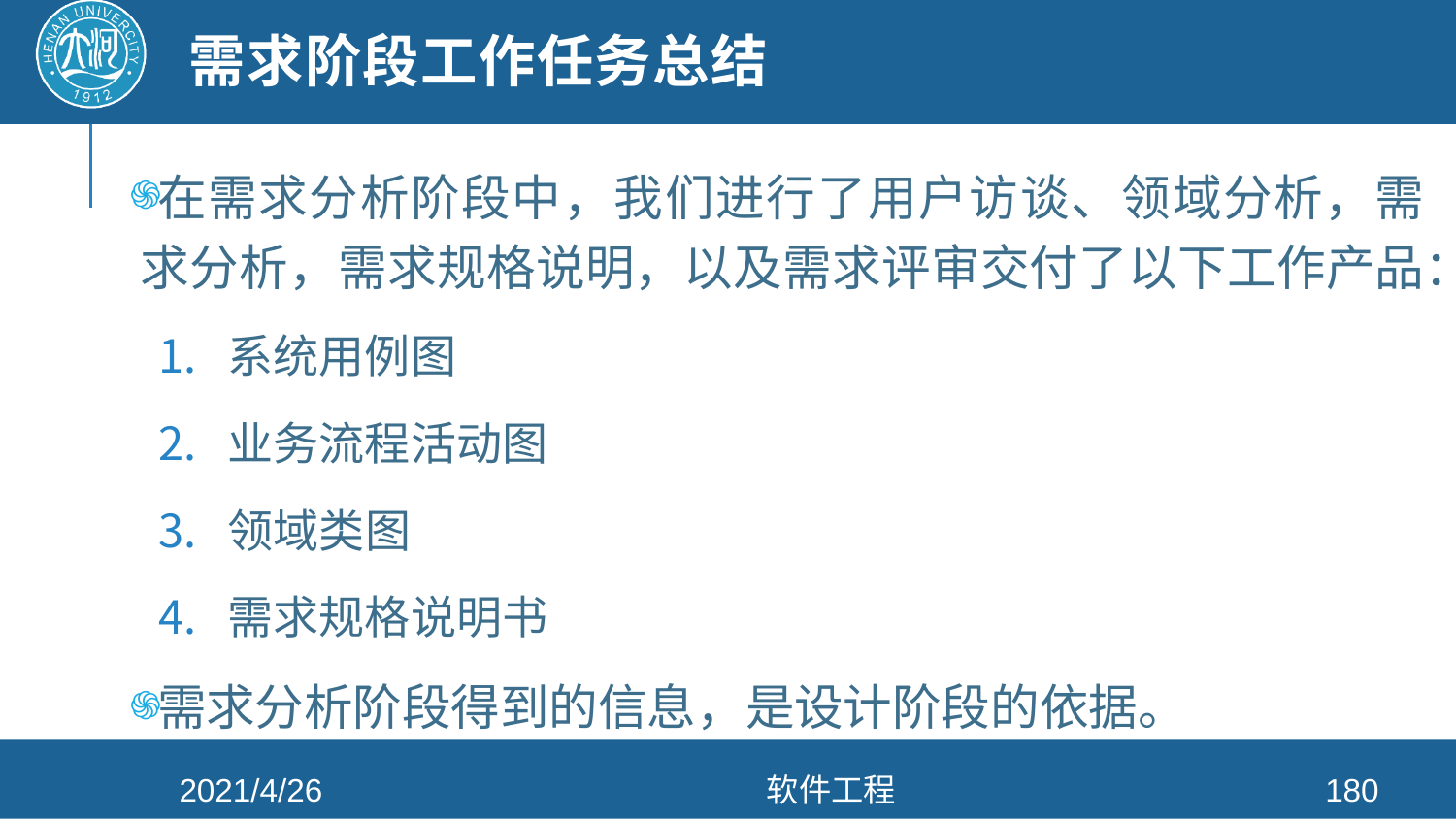

# 需求阶段工作任务总结
在需求分析阶段中，我们进行了用户访谈、领域分析，需求分析，需求规格说明，以及需求评审交付了以下工作产品：
系统用例图
业务流程活动图
领域类图
需求规格说明书
需求分析阶段得到的信息，是设计阶段的依据。
2021/4/26
软件工程
180